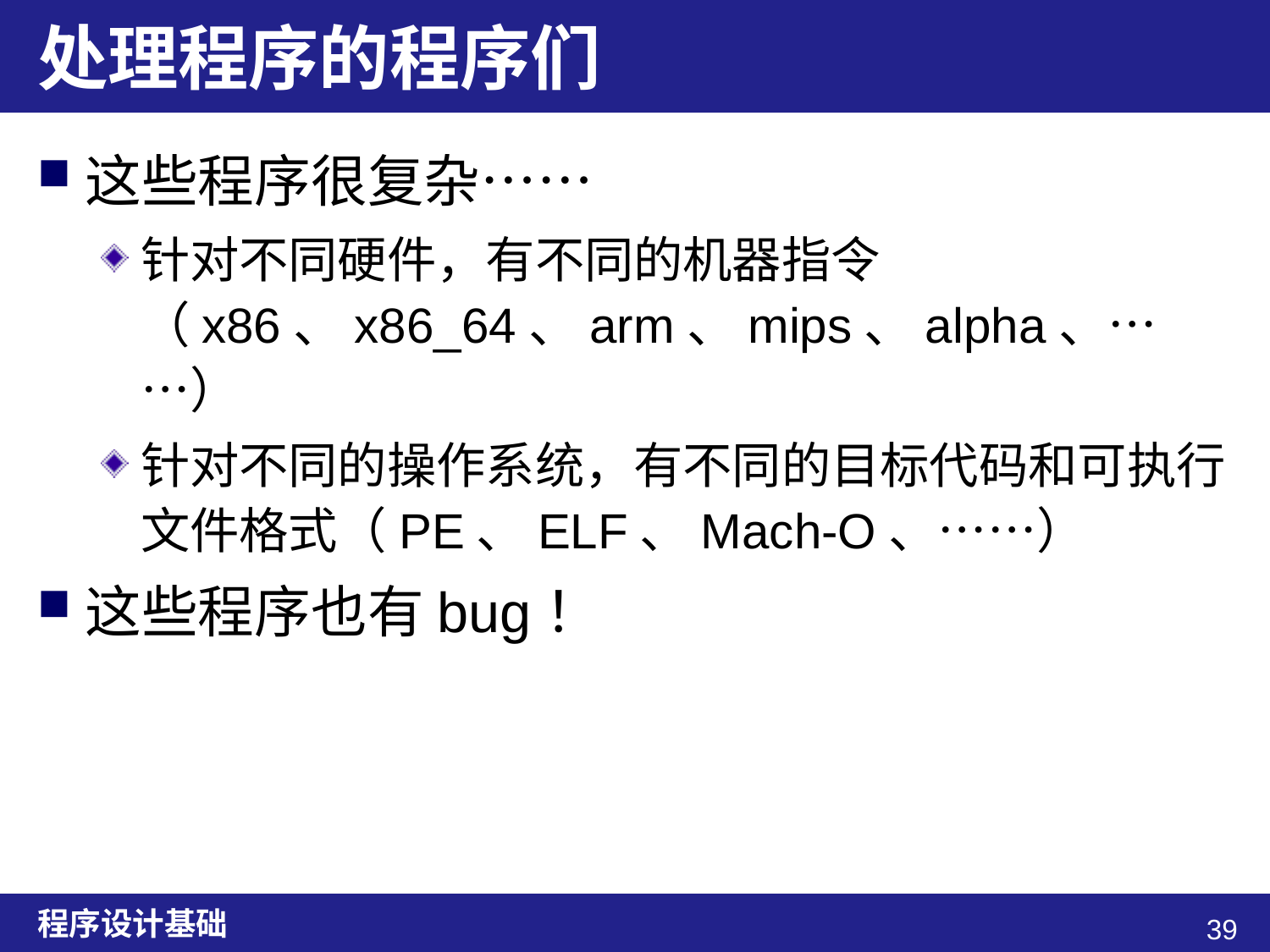

# 处理程序的程序们
这些程序很复杂……
针对不同硬件，有不同的机器指令（x86、x86_64、arm、mips、alpha、……）
针对不同的操作系统，有不同的目标代码和可执行文件格式（PE、ELF、Mach-O、……）
这些程序也有bug！